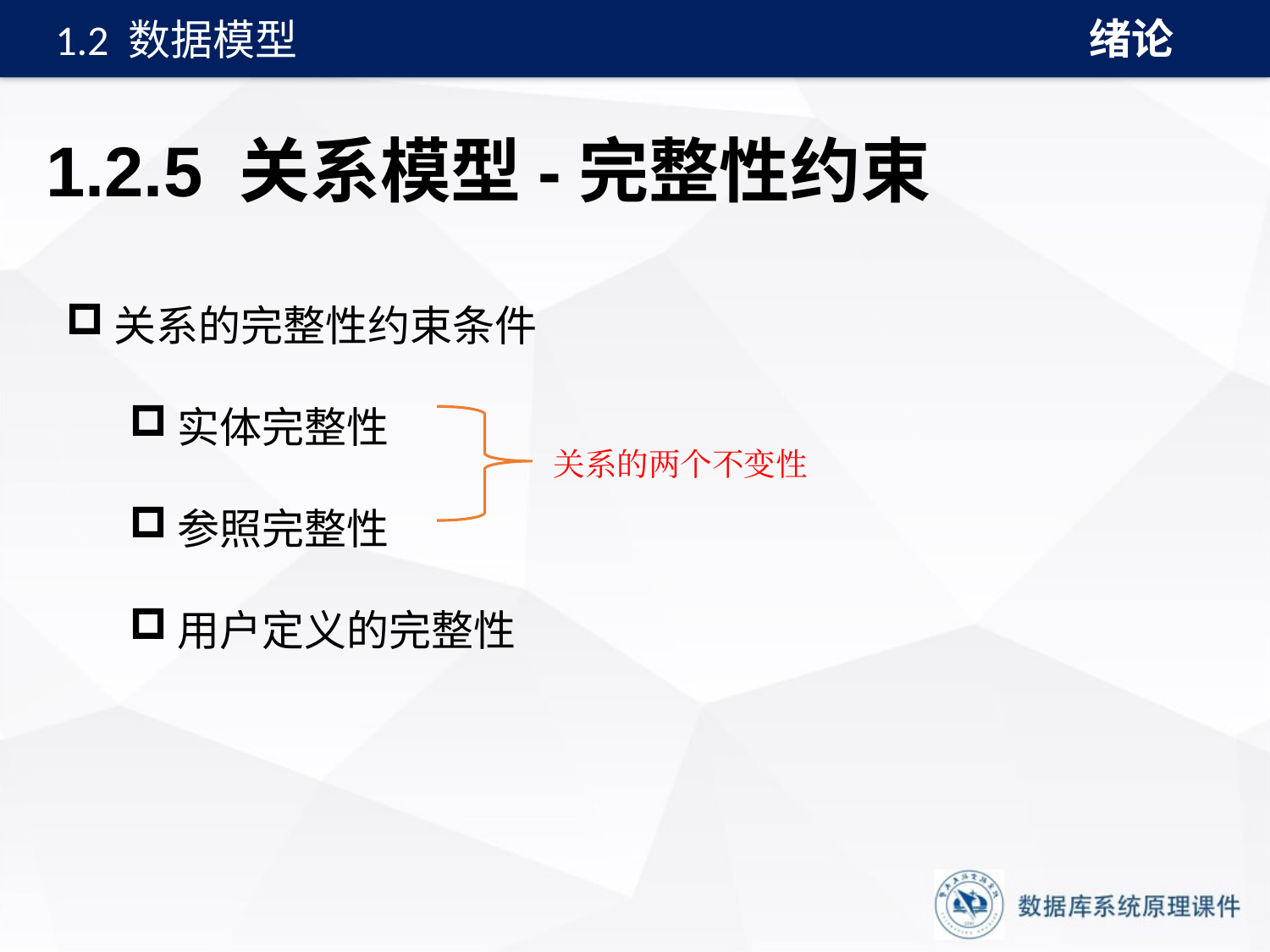

绪论
1.2 数据模型
# 1.2.5 关系模型-完整性约束
关系的完整性约束条件
实体完整性
参照完整性
用户定义的完整性

关系的两个不变性